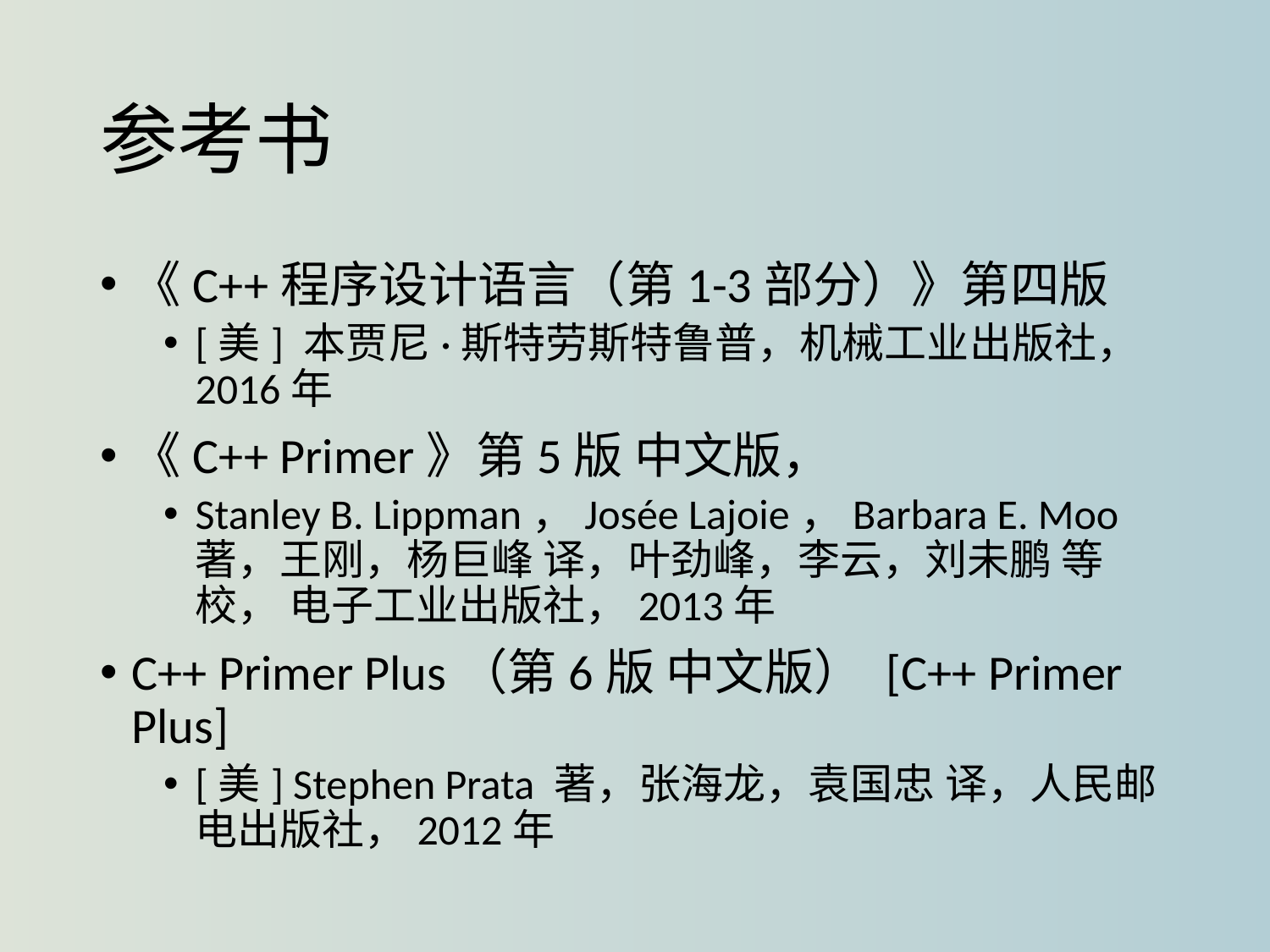

# 参考书
《C++程序设计语言（第1-3部分）》第四版
[美] 本贾尼·斯特劳斯特鲁普，机械工业出版社，2016年
《C++ Primer》第5版 中文版，
Stanley B. Lippman，Josée Lajoie，Barbara E. Moo 著，王刚，杨巨峰 译，叶劲峰，李云，刘未鹏 等 校， 电子工业出版社，2013年
C++ Primer Plus（第6版 中文版） [C++ Primer Plus]
[美] Stephen Prata 著，张海龙，袁国忠 译，人民邮电出版社，2012年